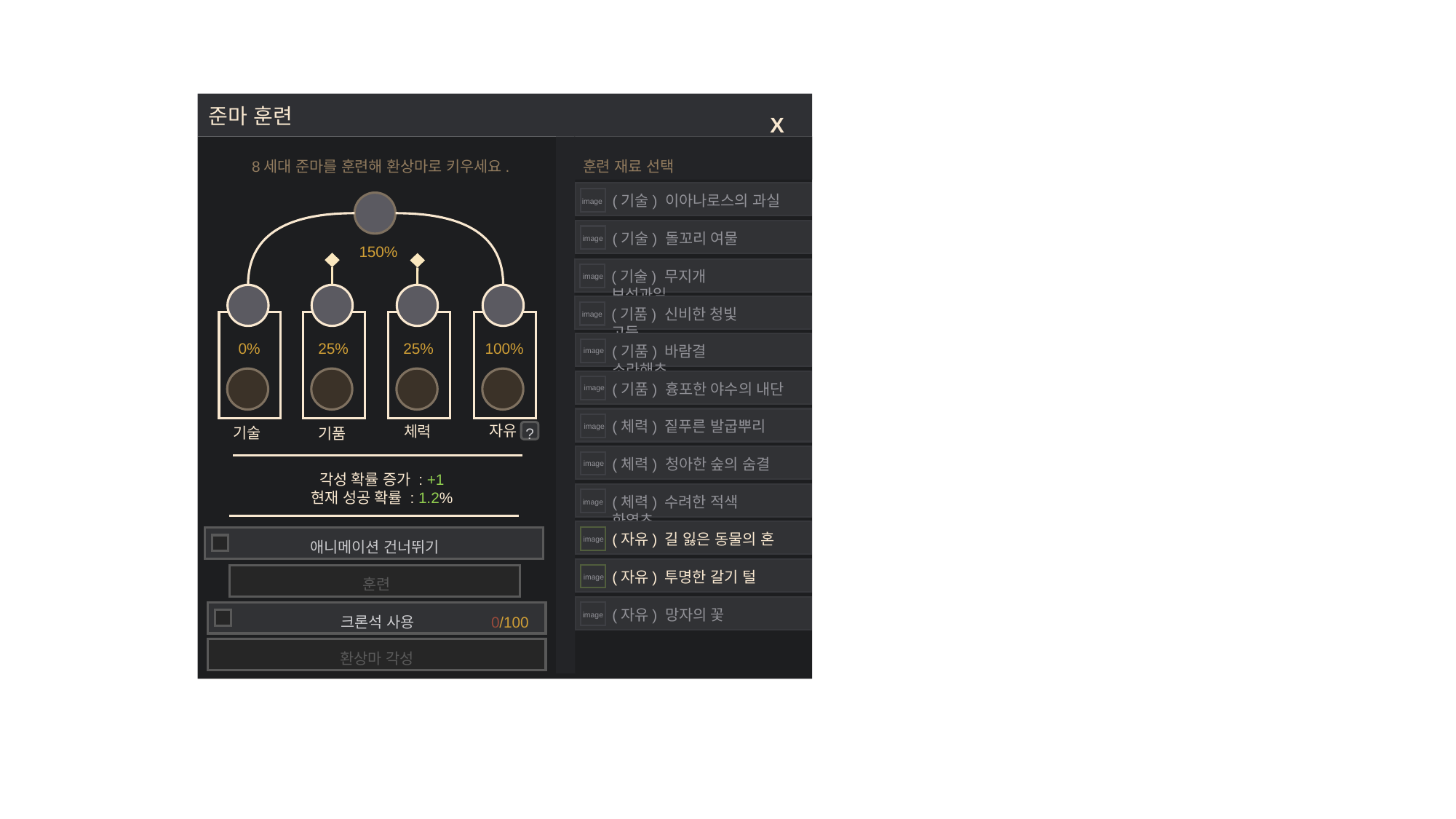

준마 훈련
 X

8세대 준마를 훈련해 환상마로 키우세요.
훈련 재료 선택

(기술) 이아나로스의 과실

image

(기술) 돌꼬리 여물

image
150%

(기술) 무지개 보석과일

image

(기품) 신비한 청빛 고둥

image

(기품) 바람결 소라해초

0%
25%
25%
100%
image

(기품) 흉포한 야수의 내단

image

(체력) 짙푸른 발굽뿌리

?

자유
image
체력
기술
기품

(체력) 청아한 숲의 숨결

image
각성 확률 증가 : +1
현재 성공 확률 : 1.2%

(체력) 수려한 적색 화염초

image

(자유) 길 잃은 동물의 혼

애니메이션 건너뛰기

image

(자유) 투명한 갈기 털

훈련

image

(자유) 망자의 꽃

0/100
크론석 사용

image

환상마 각성